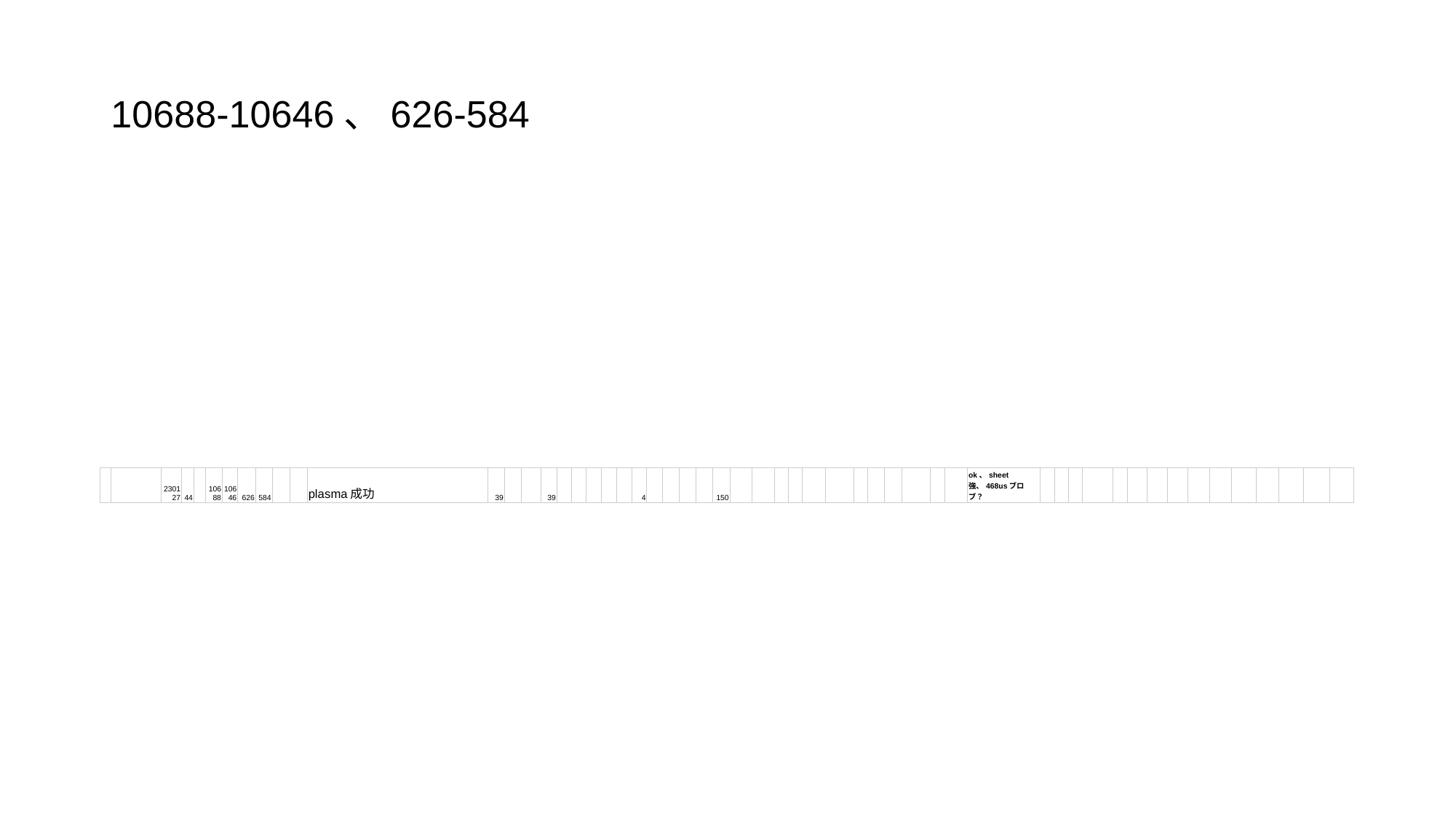

# 10688-10646、626-584
|  |  | 230127 | 44 |  | 10688 | 10646 | 626 | 584 |  |  | plasma成功 | 39 |  |  | 39 |  |  |  |  |  | 4 |  |  |  |  | 150 |  |  |  |  |  |  |  |  |  |  |  |  | ok、sheet強、468usブロブ？ |  |  |  |  |  |  |  |  |  |  |  |  |  |  |  |
| --- | --- | --- | --- | --- | --- | --- | --- | --- | --- | --- | --- | --- | --- | --- | --- | --- | --- | --- | --- | --- | --- | --- | --- | --- | --- | --- | --- | --- | --- | --- | --- | --- | --- | --- | --- | --- | --- | --- | --- | --- | --- | --- | --- | --- | --- | --- | --- | --- | --- | --- | --- | --- | --- | --- |